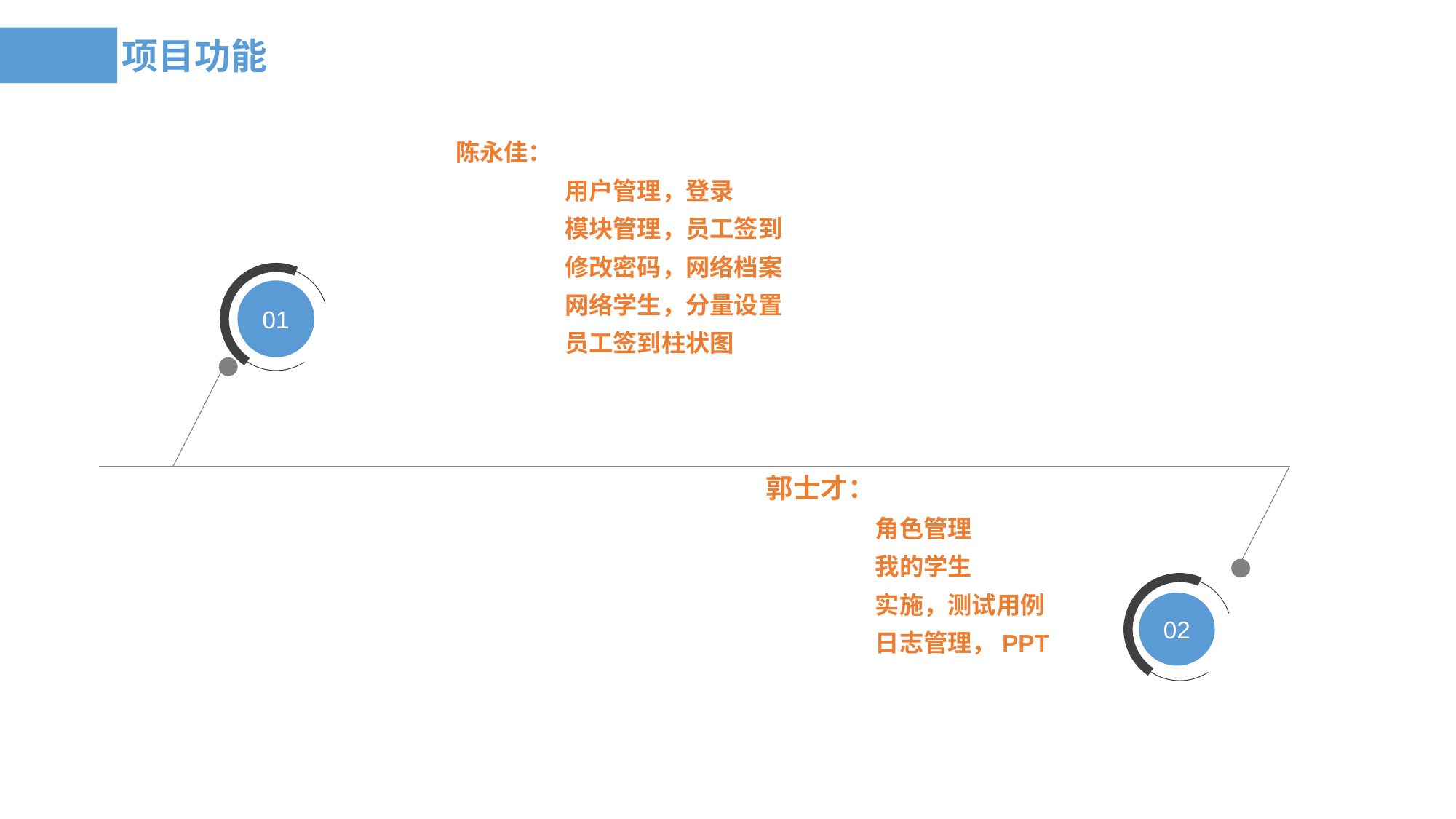

项目功能
陈永佳：
	用户管理，登录
	模块管理，员工签到
	修改密码，网络档案
	网络学生，分量设置
	员工签到柱状图

01

郭士才：
	角色管理
	我的学生
	实施，测试用例
	日志管理，PPT

02